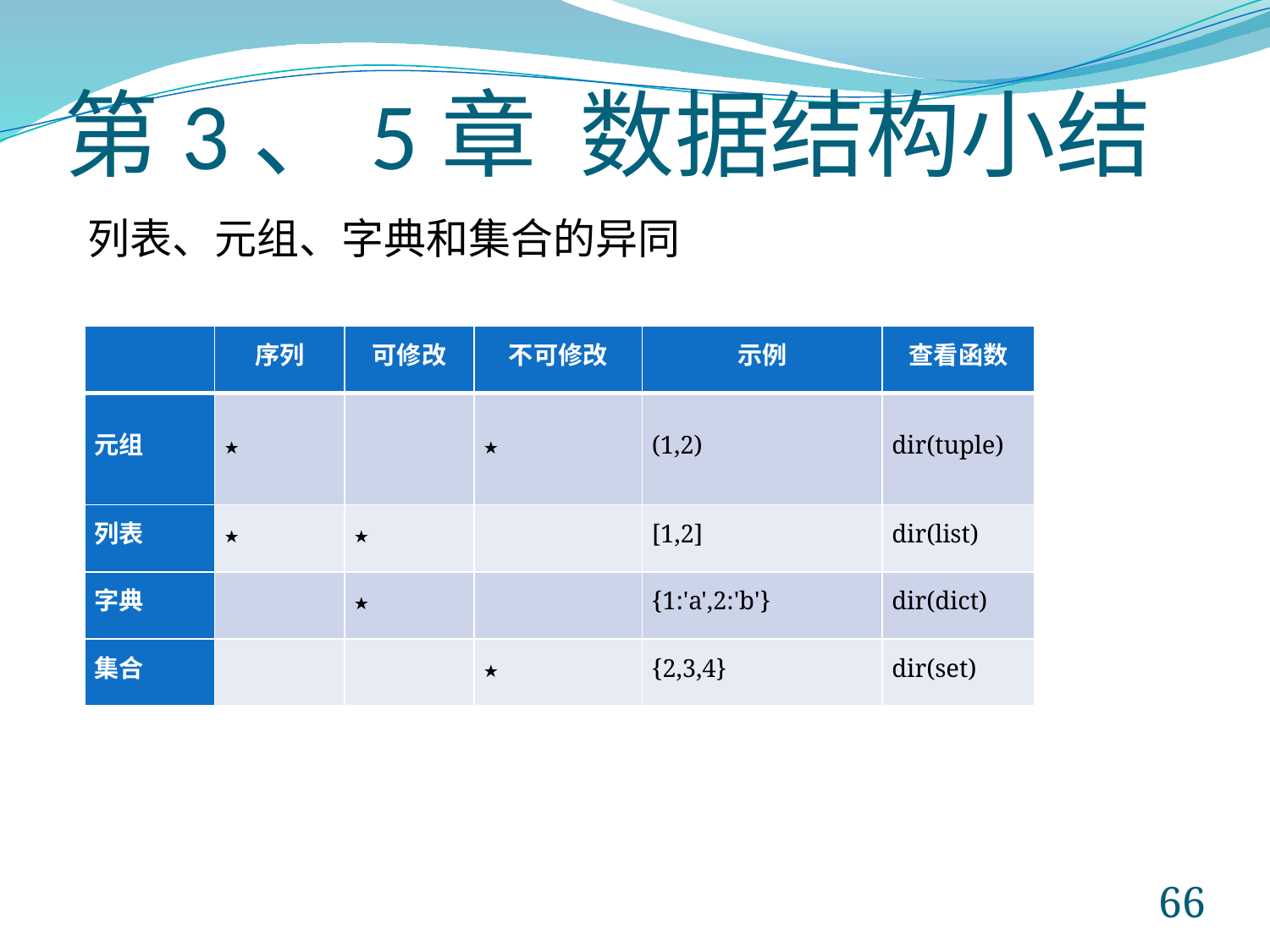

# 第3、5章  数据结构小结
列表、元组、字典和集合的异同
|  | 序列 | 可修改 | 不可修改 | 示例 | 查看函数 |
| --- | --- | --- | --- | --- | --- |
| 元组 | ★ |  | ★ | (1,2) | dir(tuple) |
| 列表 | ★ | ★ |  | [1,2] | dir(list) |
| 字典 |  | ★ |  | {1:'a',2:'b'} | dir(dict) |
| 集合 |  |  | ★ | {2,3,4} | dir(set) |
66